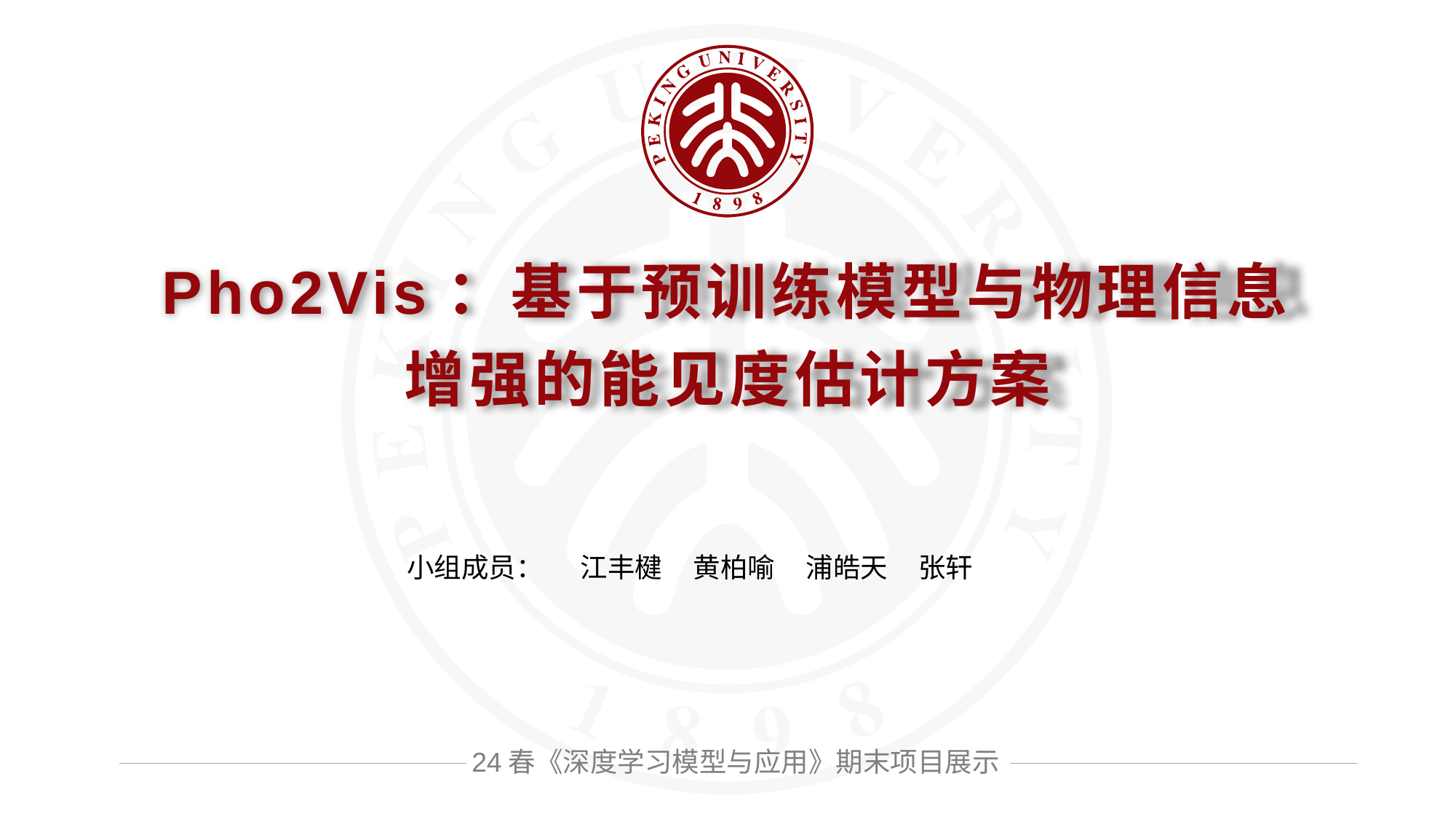

Pho2Vis：基于预训练模型与物理信息增强的能见度估计方案
小组成员：      江丰楗     黄柏喻     浦皓天     张轩
24春《深度学习模型与应用》期末项目展示